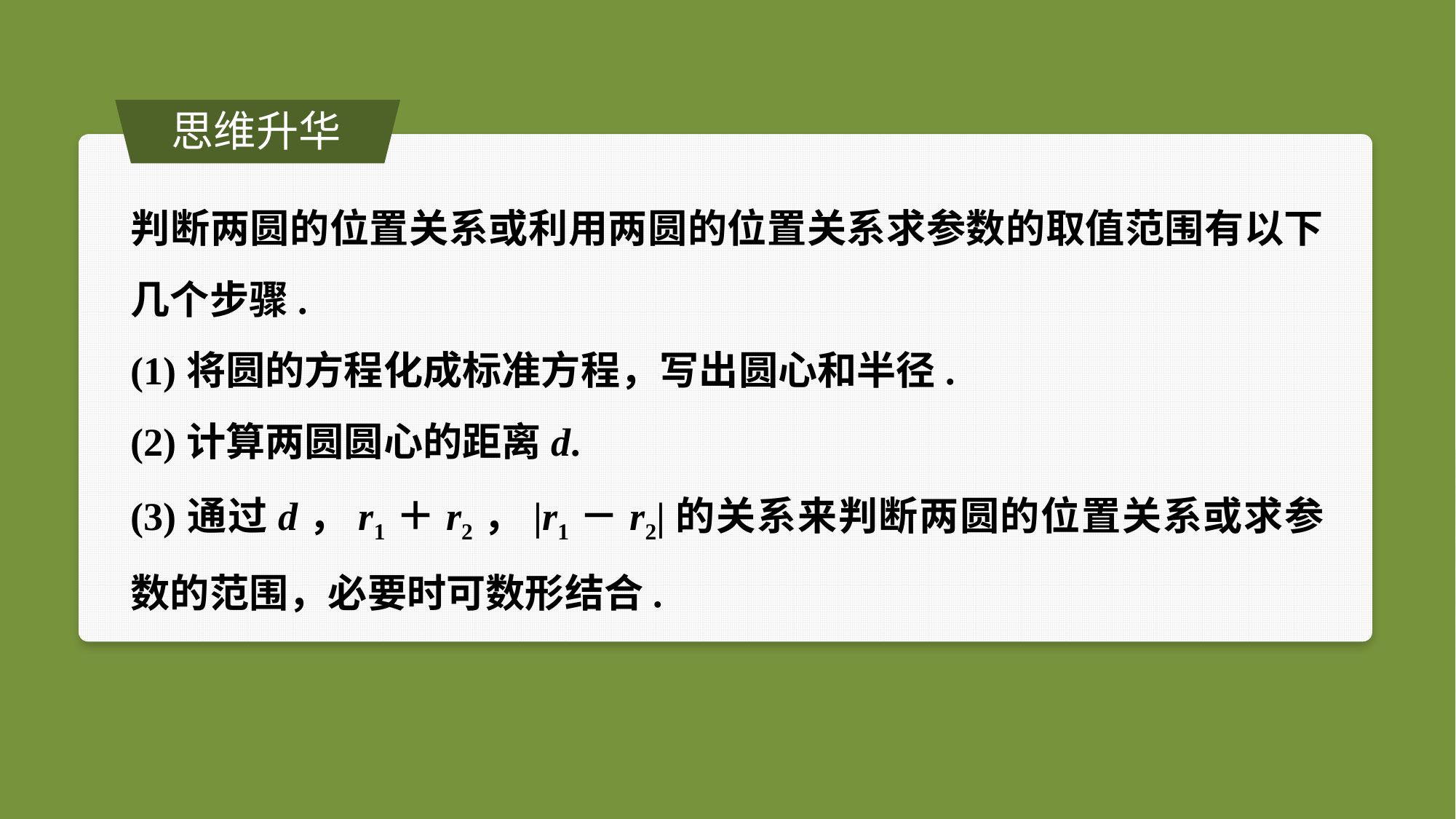

思维升华

判断两圆的位置关系或利用两圆的位置关系求参数的取值范围有以下几个步骤.
(1)将圆的方程化成标准方程，写出圆心和半径.
(2)计算两圆圆心的距离d.
(3)通过d，r1＋r2，|r1－r2|的关系来判断两圆的位置关系或求参数的范围，必要时可数形结合.